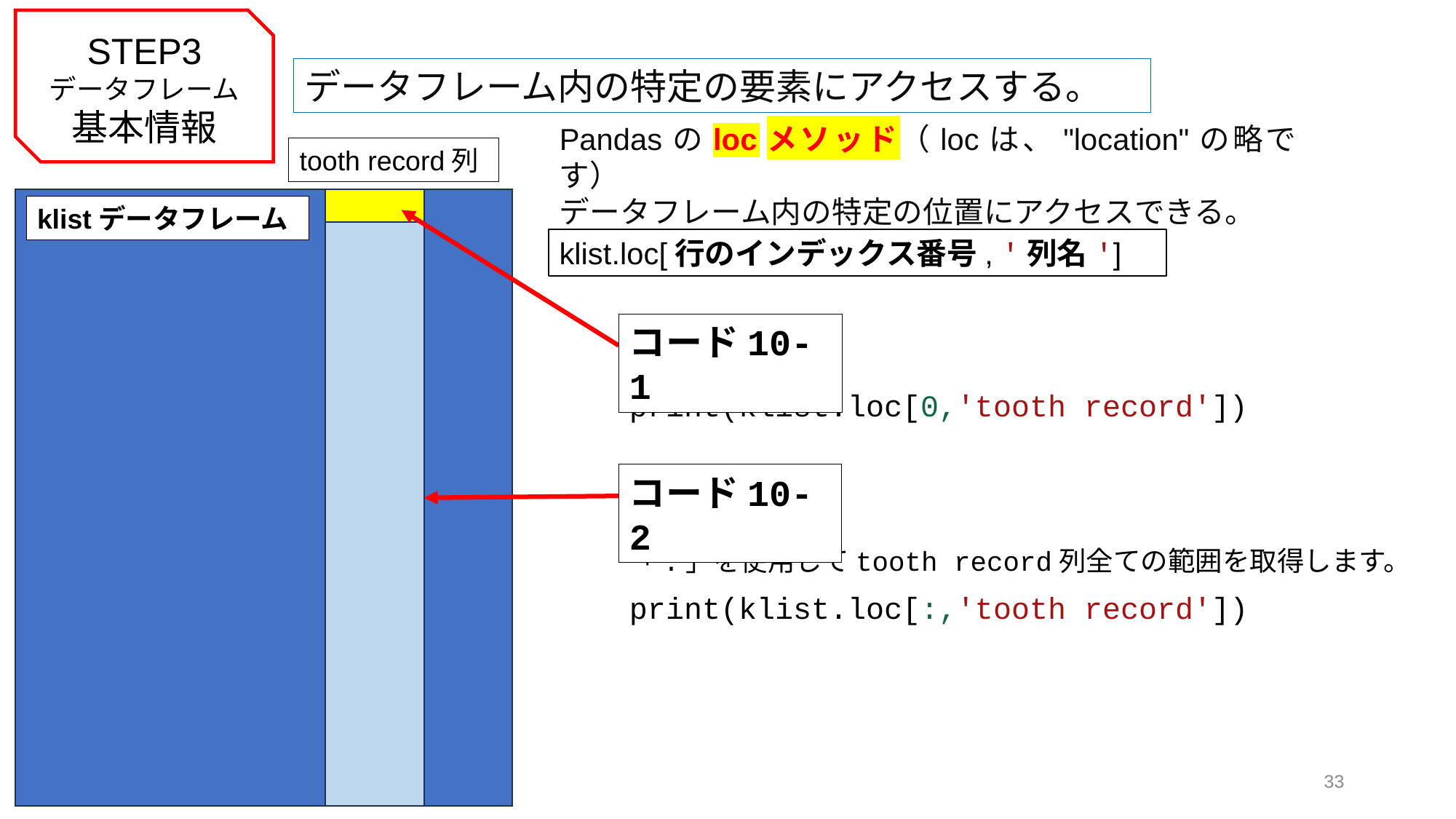

STEP3
データフレーム基本情報

データフレーム内の特定の要素にアクセスする。
Pandasのlocメソッド（locは、"location"の略です）
データフレーム内の特定の位置にアクセスできる。
tooth record列

klistデータフレーム
klist.loc[行のインデックス番号, '列名']
コード10-1
print(klist.loc[0,'tooth record'])
コード10-2
「:」を使用してtooth record列全ての範囲を取得します。
print(klist.loc[:,'tooth record'])
33